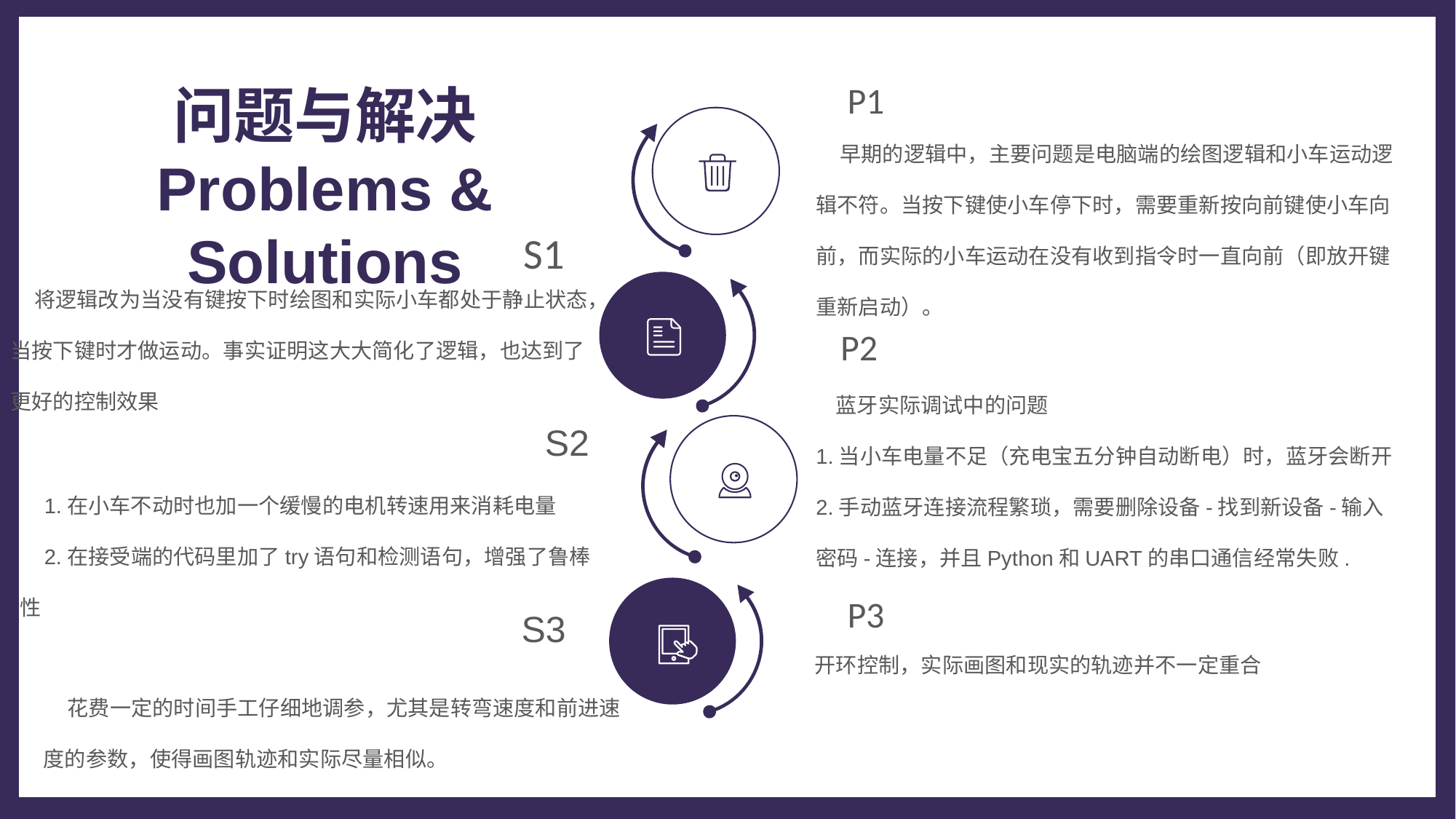

问题与解决
Problems & Solutions

P1

    早期的逻辑中，主要问题是电脑端的绘图逻辑和小车运动逻辑不符。当按下键使小车停下时，需要重新按向前键使小车向前，而实际的小车运动在没有收到指令时一直向前（即放开键重新启动）。

S1
    将逻辑改为当没有键按下时绘图和实际小车都处于静止状态，当按下键时才做运动。事实证明这大大简化了逻辑，也达到了更好的控制效果

P2
   蓝牙实际调试中的问题
1.当小车电量不足（充电宝五分钟自动断电）时，蓝牙会断开2.手动蓝牙连接流程繁琐，需要删除设备-找到新设备-输入密码-连接，并且Python和UART的串口通信经常失败.
S2

    1.在小车不动时也加一个缓慢的电机转速用来消耗电量
    2.在接受端的代码里加了try语句和检测语句，增强了鲁棒性

P3

S3
开环控制，实际画图和现实的轨迹并不一定重合

    花费一定的时间手工仔细地调参，尤其是转弯速度和前进速度的参数，使得画图轨迹和实际尽量相似。